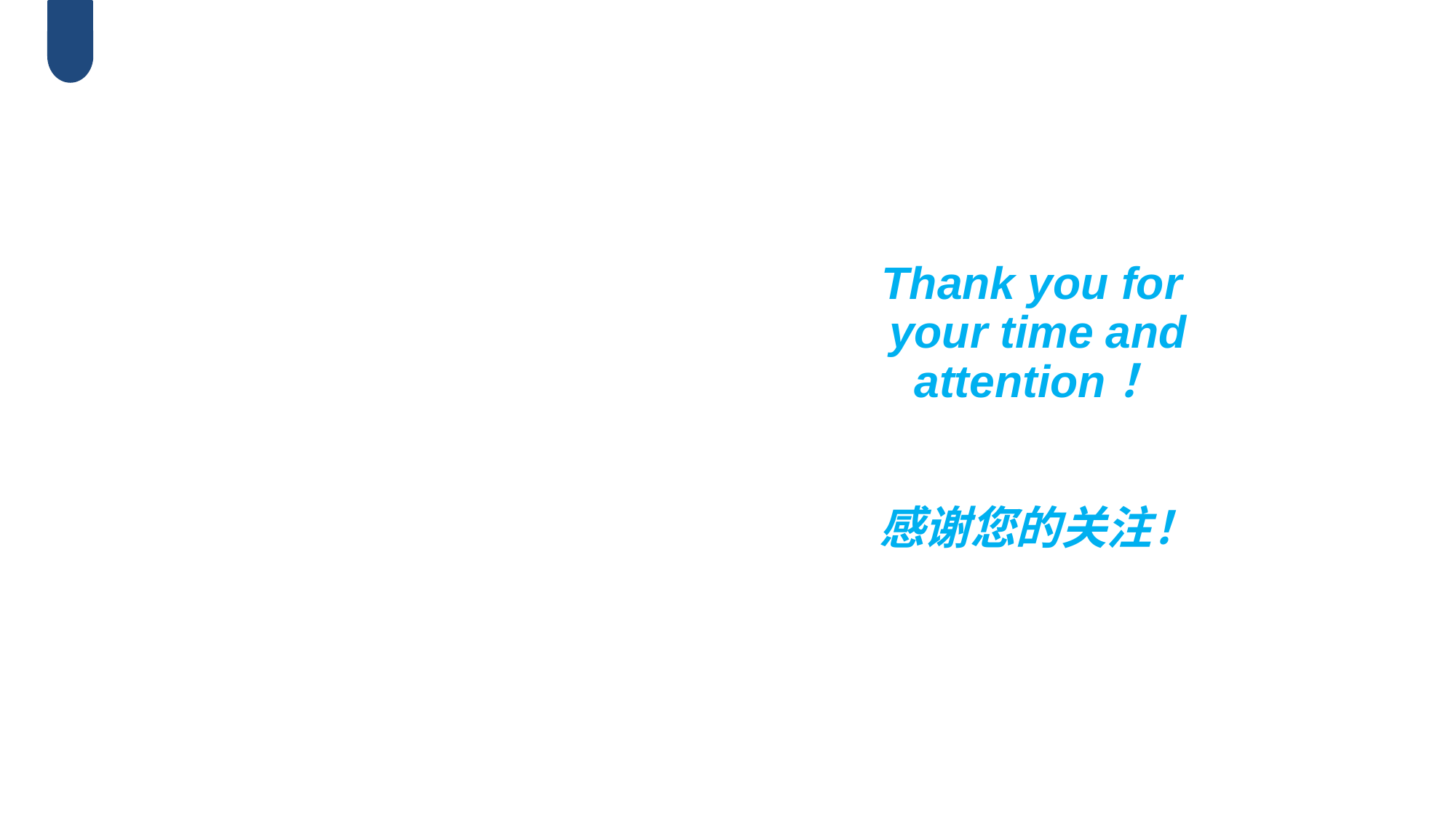

Thank you for
your time and attention！

感谢您的关注！